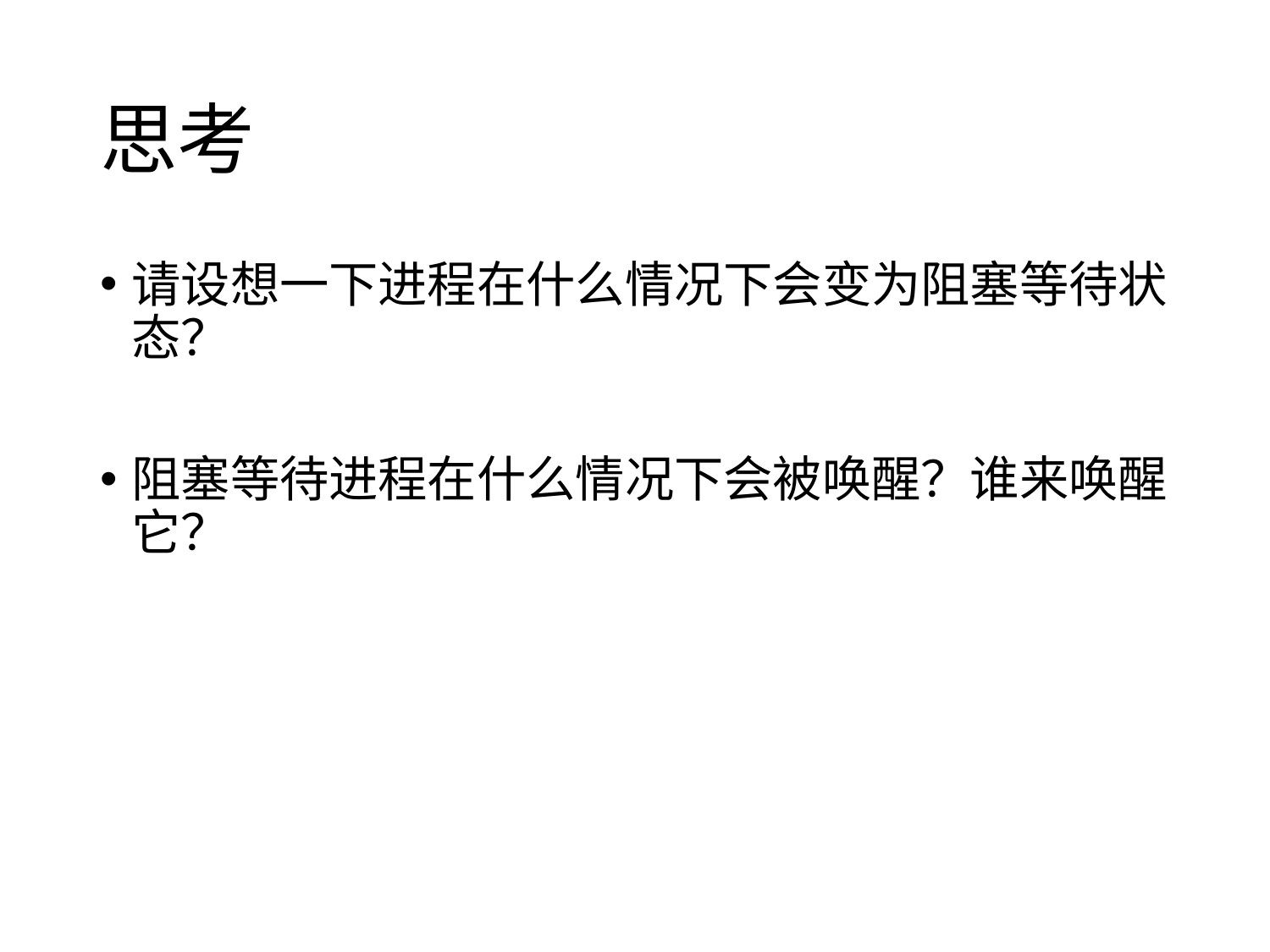

# 思考
请设想一下进程在什么情况下会变为阻塞等待状态？

阻塞等待进程在什么情况下会被唤醒？谁来唤醒它？